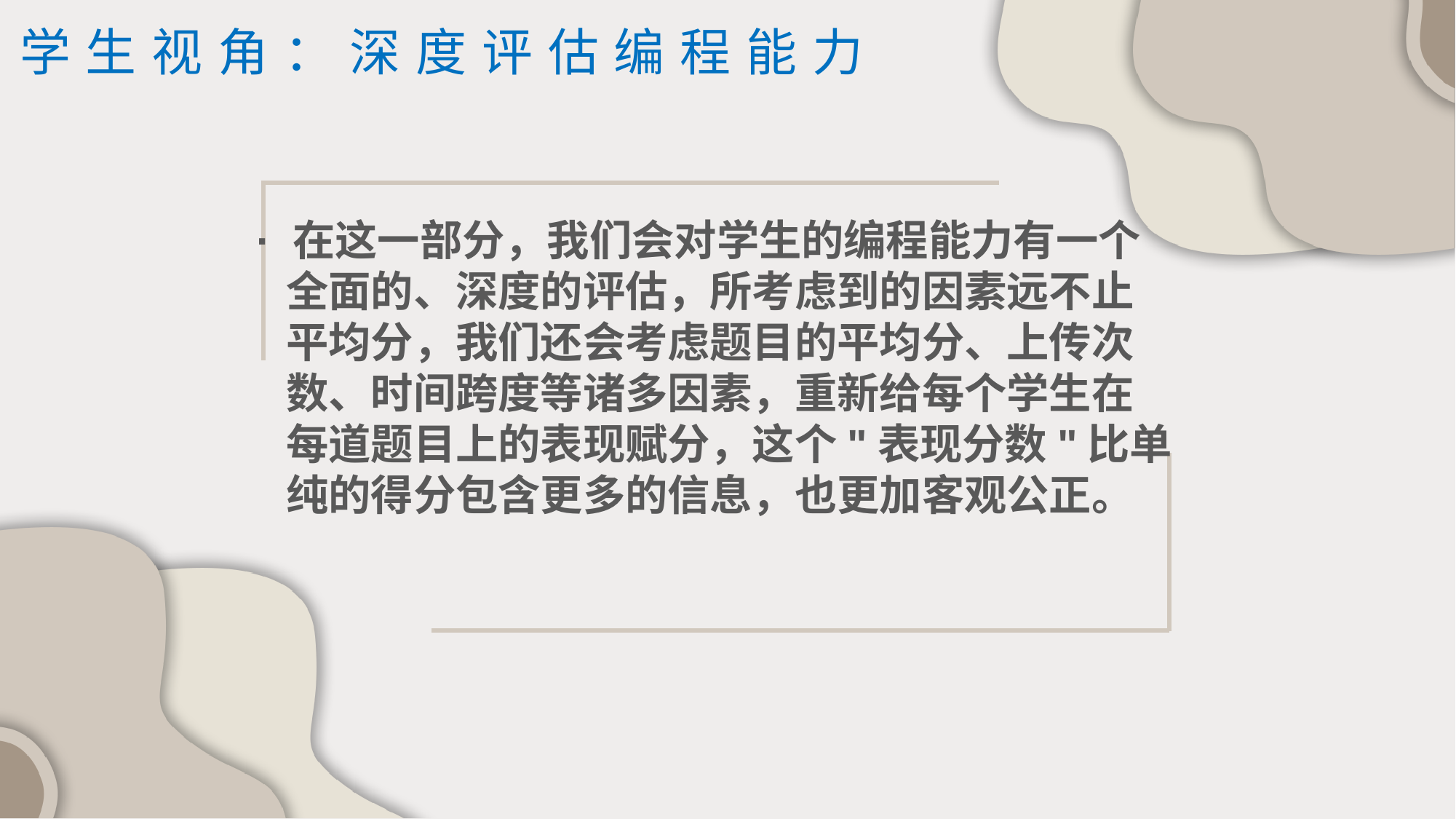

学生视角：深度评估编程能力
· 在这一部分，我们会对学生的编程能力有一个
  全面的、深度的评估，所考虑到的因素远不止
  平均分，我们还会考虑题目的平均分、上传次
  数、时间跨度等诸多因素，重新给每个学生在
  每道题目上的表现赋分，这个"表现分数"比单
  纯的得分包含更多的信息，也更加客观公正。